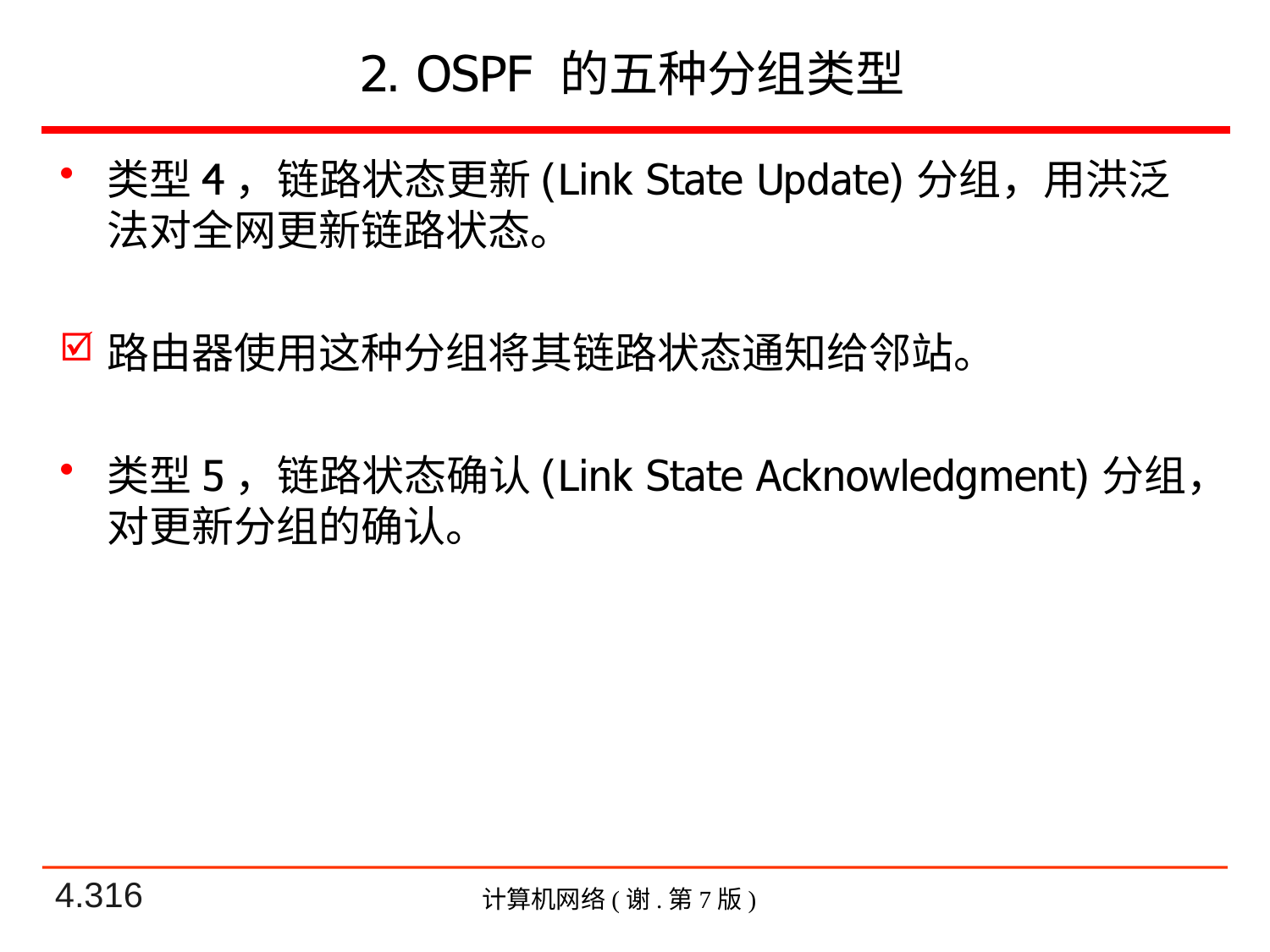

# 2. OSPF 的五种分组类型
类型4，链路状态更新(Link State Update)分组，用洪泛法对全网更新链路状态。

路由器使用这种分组将其链路状态通知给邻站。

类型5，链路状态确认(Link State Acknowledgment)分组，对更新分组的确认。